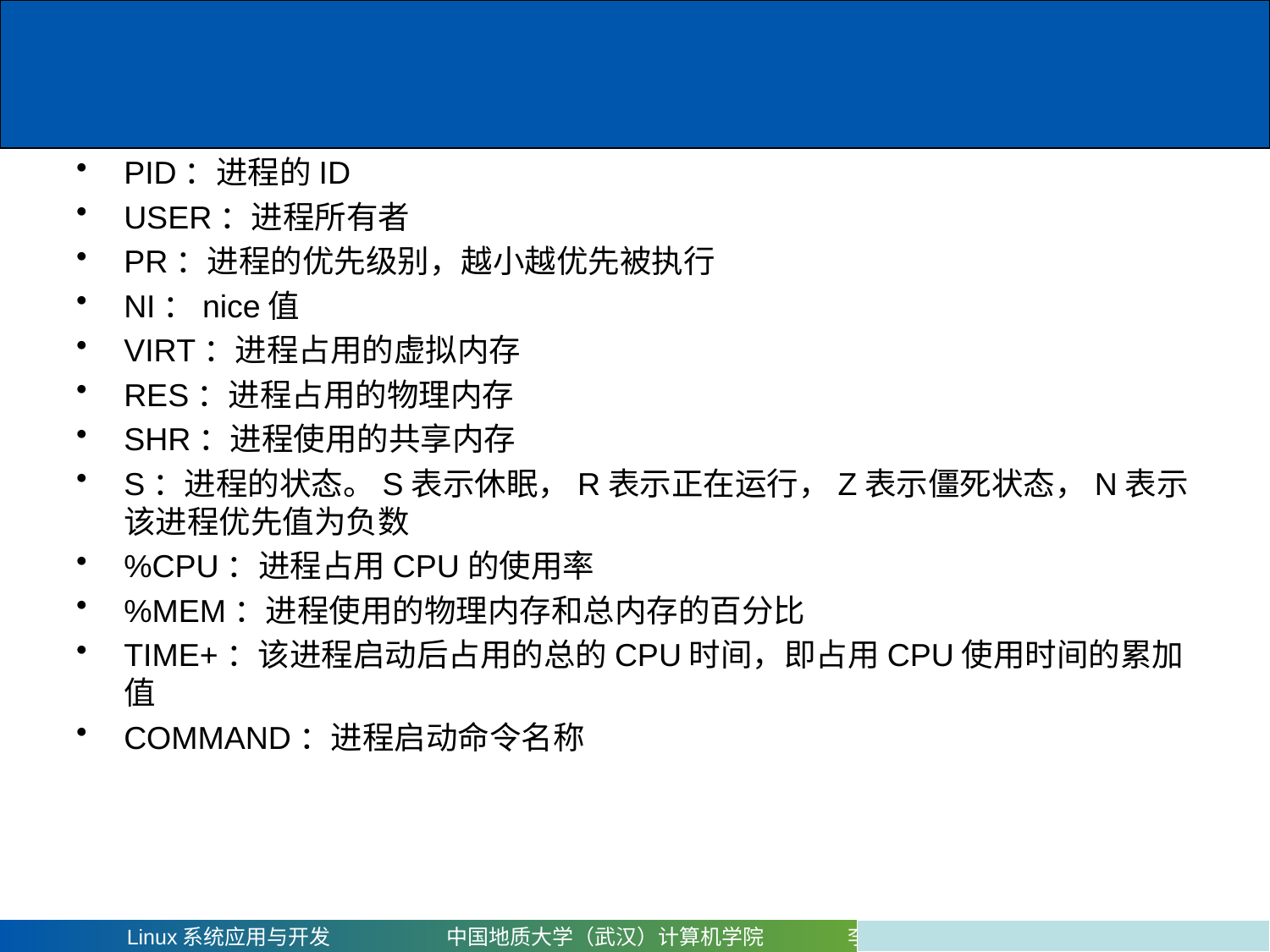

#
PID：进程的ID
USER：进程所有者
PR：进程的优先级别，越小越优先被执行
NI：nice值
VIRT：进程占用的虚拟内存
RES：进程占用的物理内存
SHR：进程使用的共享内存
S：进程的状态。S表示休眠，R表示正在运行，Z表示僵死状态，N表示该进程优先值为负数
%CPU：进程占用CPU的使用率
%MEM：进程使用的物理内存和总内存的百分比
TIME+：该进程启动后占用的总的CPU时间，即占用CPU使用时间的累加值
COMMAND：进程启动命令名称